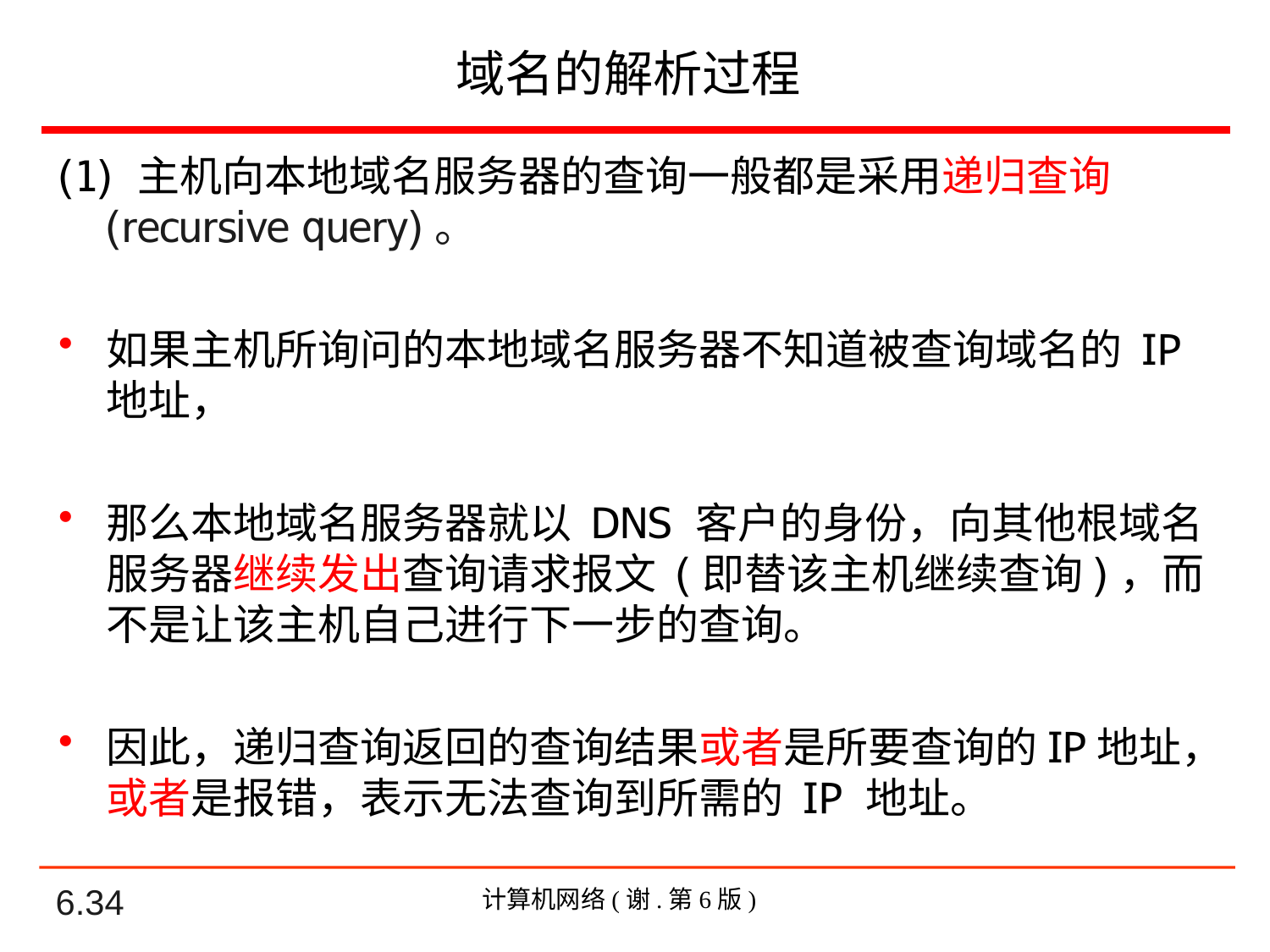

# 域名的解析过程
(1) 主机向本地域名服务器的查询一般都是采用递归查询(recursive query)。

如果主机所询问的本地域名服务器不知道被查询域名的 IP地址，

那么本地域名服务器就以 DNS 客户的身份，向其他根域名服务器继续发出查询请求报文 (即替该主机继续查询)，而不是让该主机自己进行下一步的查询。

因此，递归查询返回的查询结果或者是所要查询的IP地址，或者是报错，表示无法查询到所需的 IP 地址。